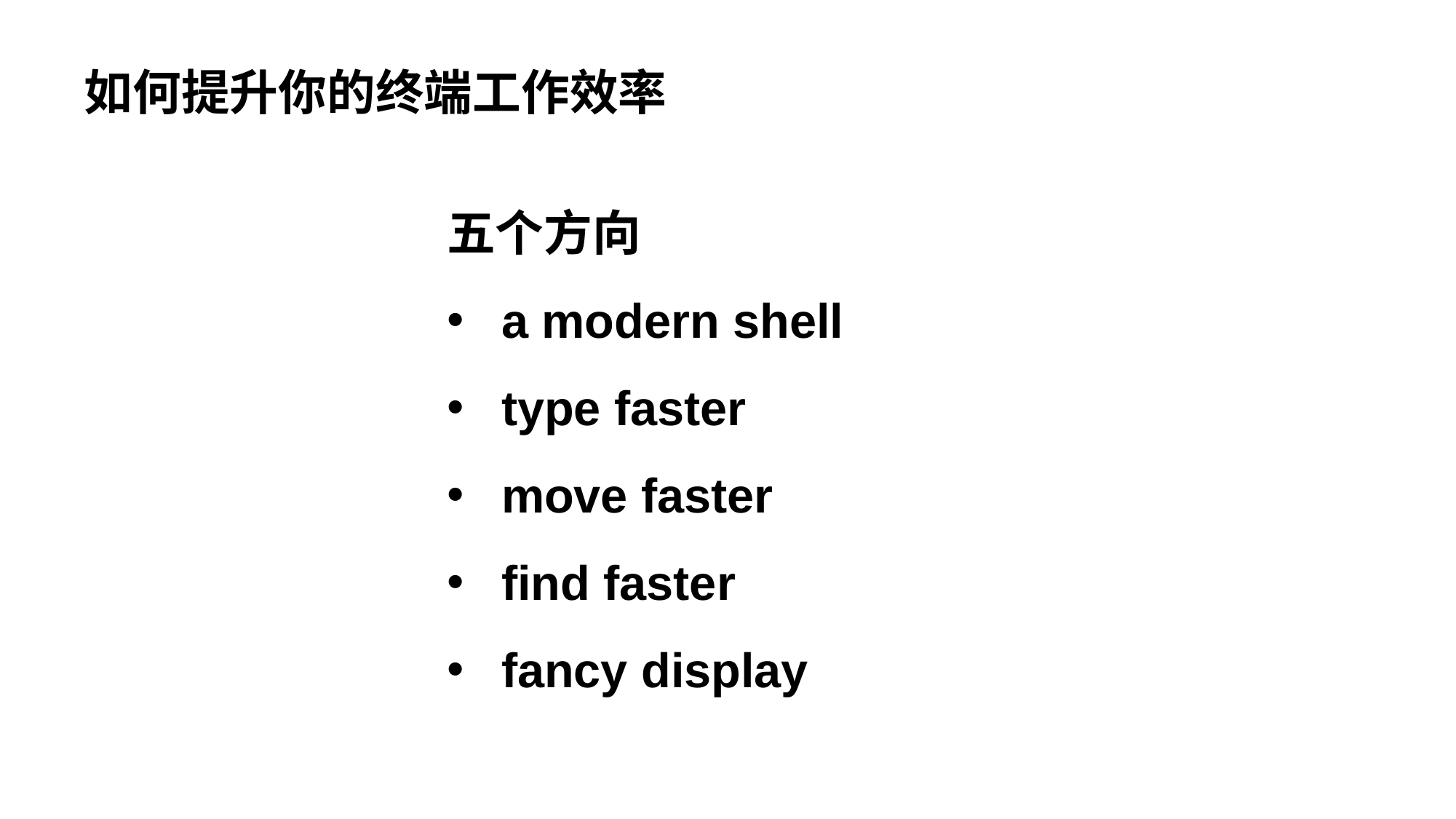

如何提升你的终端工作效率
五个方向
a modern shell
type faster
move faster
find faster
fancy display